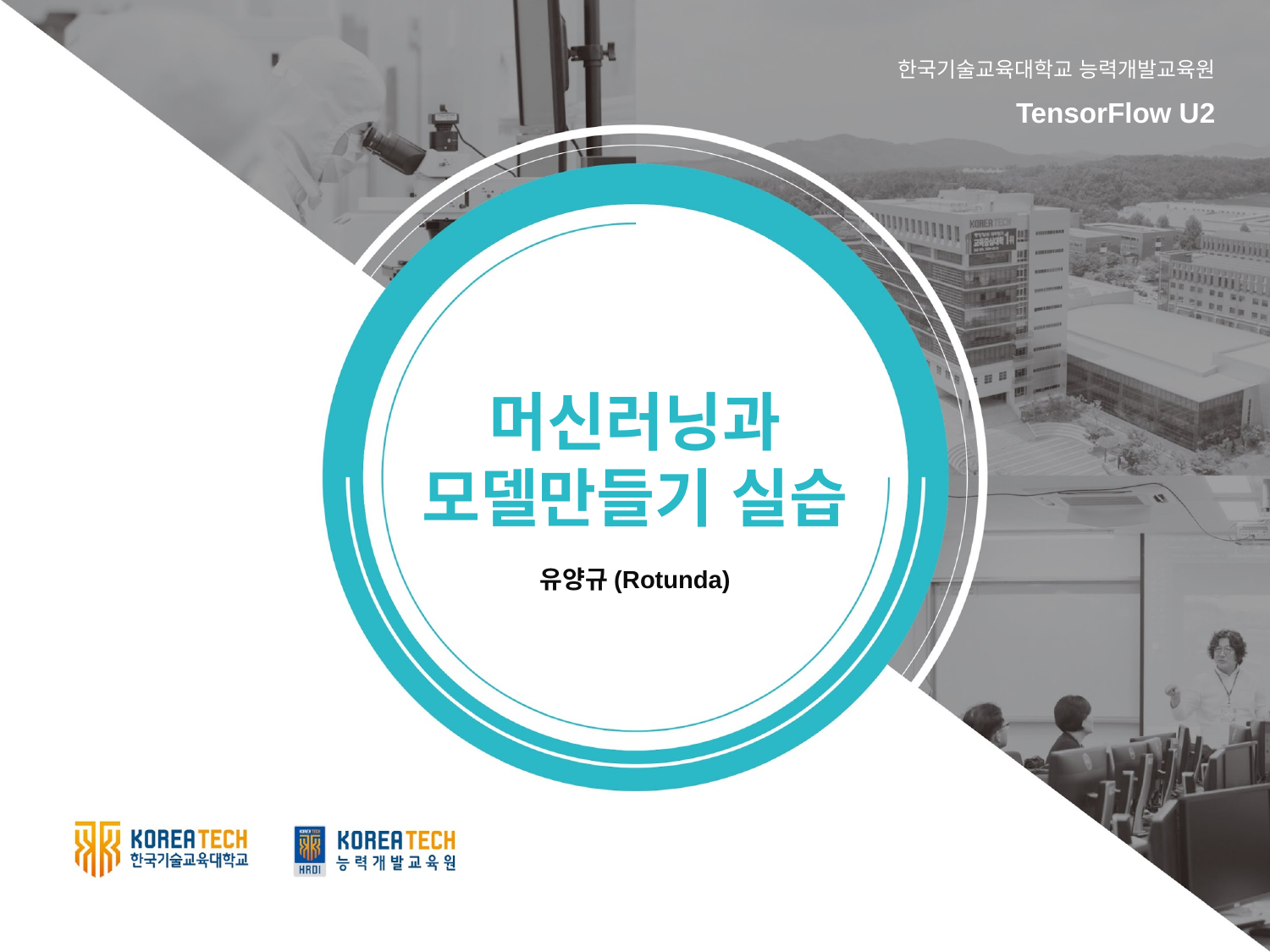

한국기술교육대학교 능력개발교육원
TensorFlow U2
머신러닝과 모델만들기 실습
유양규(Rotunda)